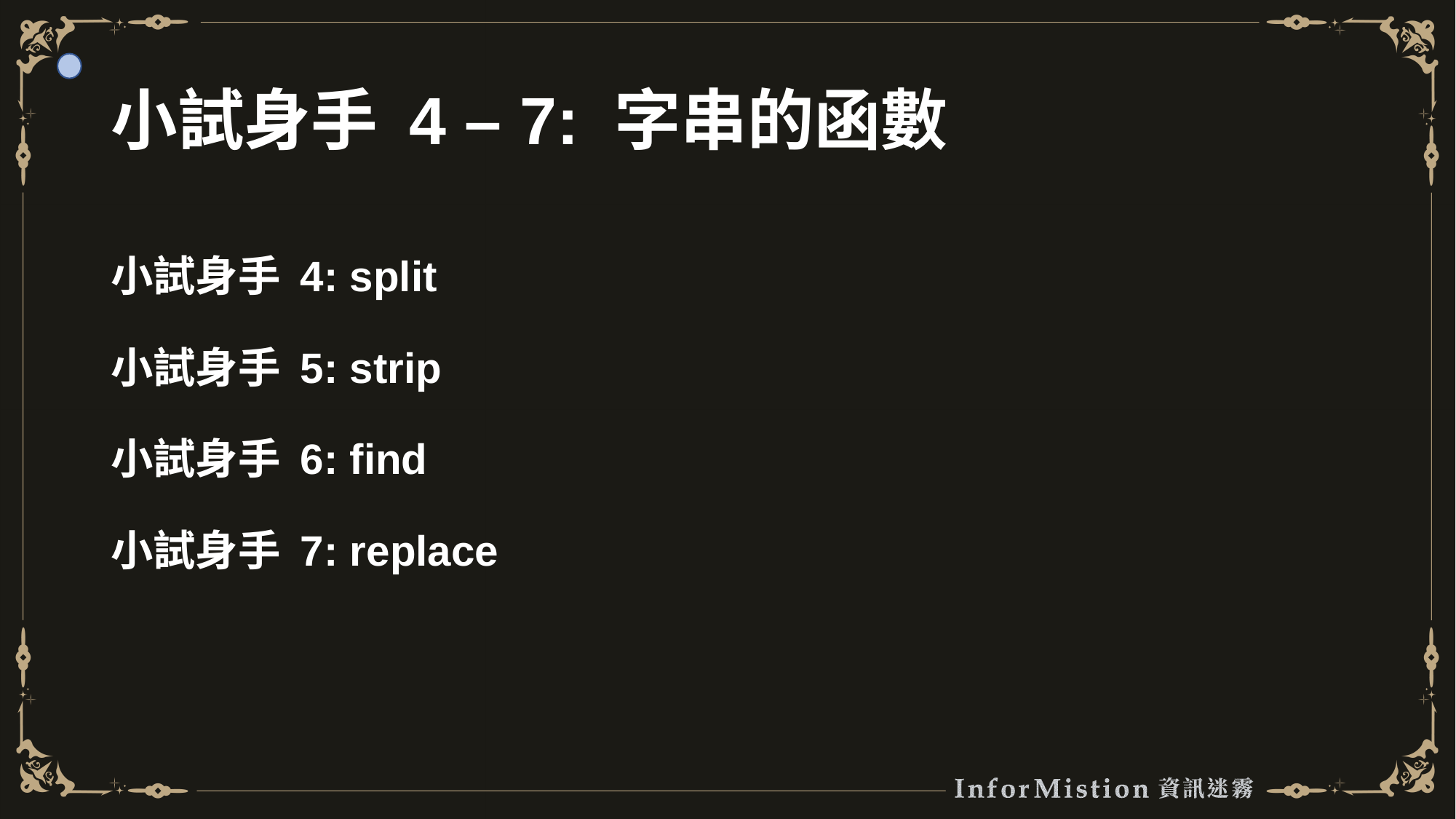

# 小試身手 4 – 7: 字串的函數

小試身手 4: split
小試身手 5: strip
小試身手 6: find
小試身手 7: replace